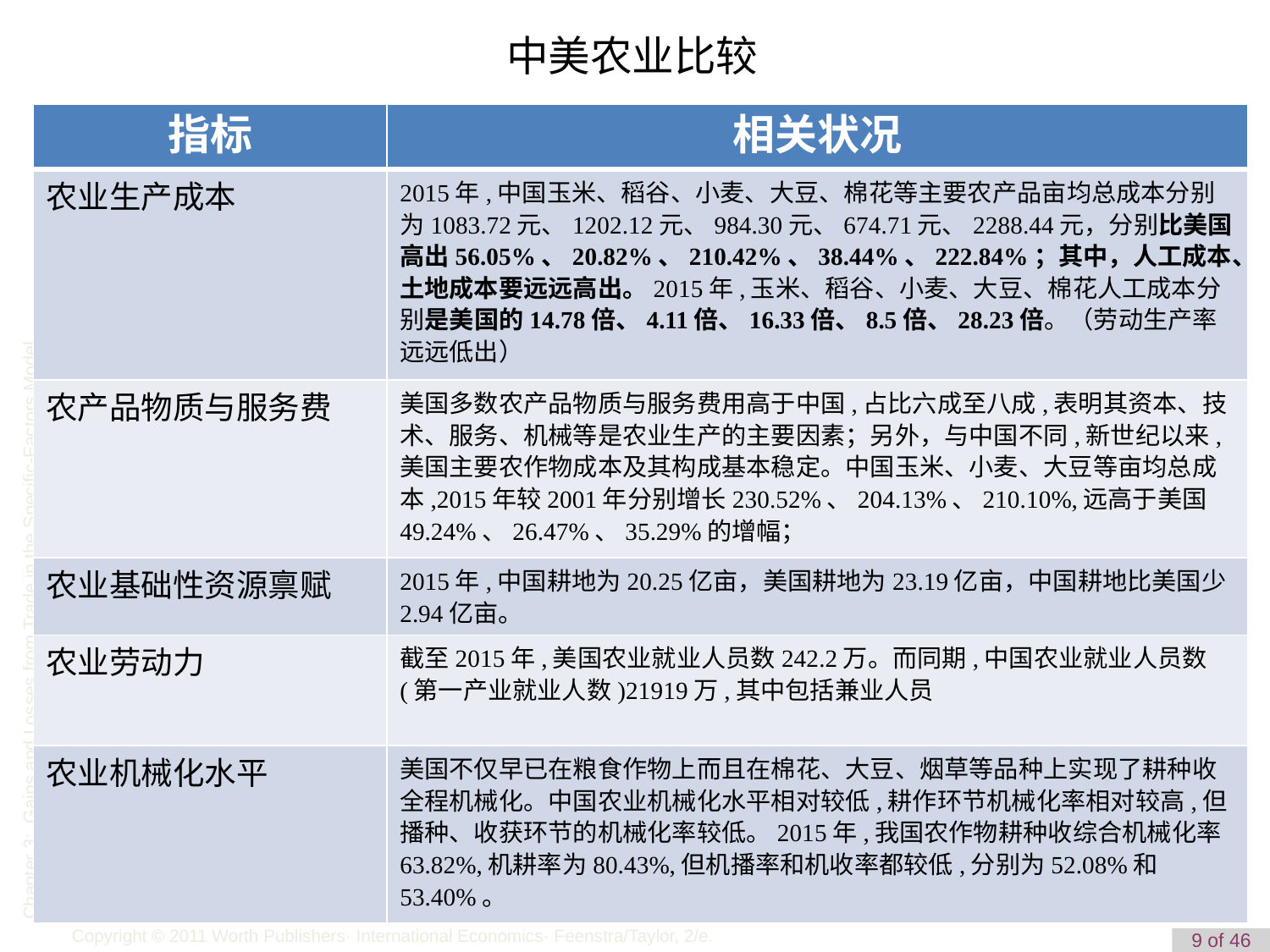

中美农业比较
| 指标 | 相关状况 |
| --- | --- |
| 农业生产成本 | 2015年,中国玉米、稻谷、小麦、大豆、棉花等主要农产品亩均总成本分别为1083.72元、1202.12元、984.30元、674.71元、2288.44元，分别比美国高出56.05%、20.82%、210.42%、38.44%、222.84%；其中，人工成本、土地成本要远远高出。2015年,玉米、稻谷、小麦、大豆、棉花人工成本分别是美国的14.78倍、4.11倍、16.33倍、8.5倍、28.23倍。（劳动生产率远远低出） |
| 农产品物质与服务费 | 美国多数农产品物质与服务费用高于中国,占比六成至八成,表明其资本、技术、服务、机械等是农业生产的主要因素；另外，与中国不同,新世纪以来,美国主要农作物成本及其构成基本稳定。中国玉米、小麦、大豆等亩均总成本,2015年较2001年分别增长230.52%、204.13%、210.10%,远高于美国49.24%、26.47%、35.29%的增幅； |
| 农业基础性资源禀赋 | 2015年,中国耕地为20.25亿亩，美国耕地为23.19亿亩，中国耕地比美国少2.94亿亩。 |
| 农业劳动力 | 截至2015年,美国农业就业人员数242.2万。而同期,中国农业就业人员数(第一产业就业人数)21919万,其中包括兼业人员 |
| 农业机械化水平 | 美国不仅早已在粮食作物上而且在棉花、大豆、烟草等品种上实现了耕种收全程机械化。中国农业机械化水平相对较低,耕作环节机械化率相对较高,但播种、收获环节的机械化率较低。2015年,我国农作物耕种收综合机械化率63.82%,机耕率为80.43%,但机播率和机收率都较低,分别为52.08%和53.40%。 |